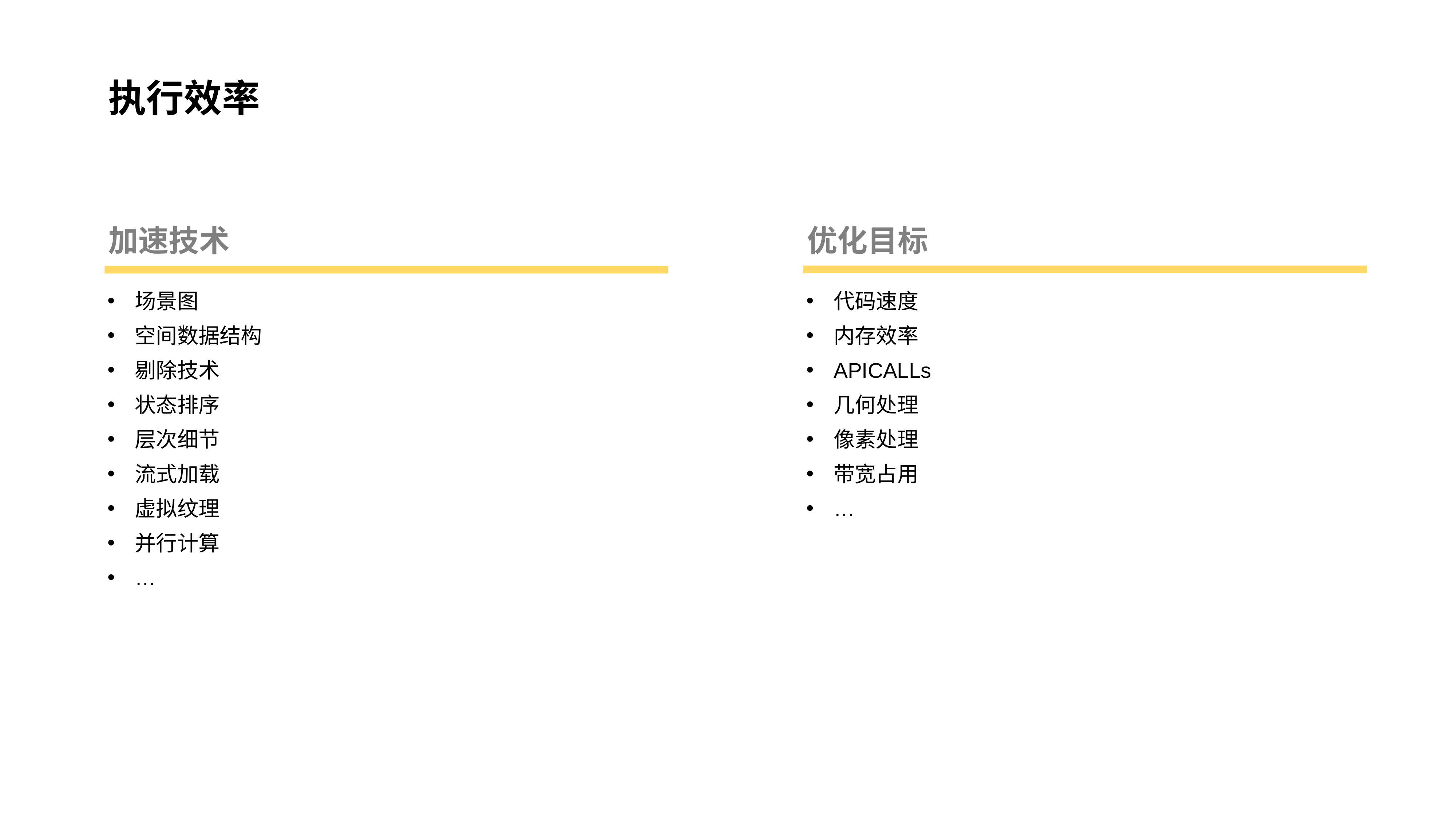

执行效率
加速技术
优化目标

场景图
空间数据结构
剔除技术
状态排序
层次细节
流式加载
虚拟纹理
并行计算
…

代码速度
内存效率
APICALLs
几何处理
像素处理
带宽占用
…